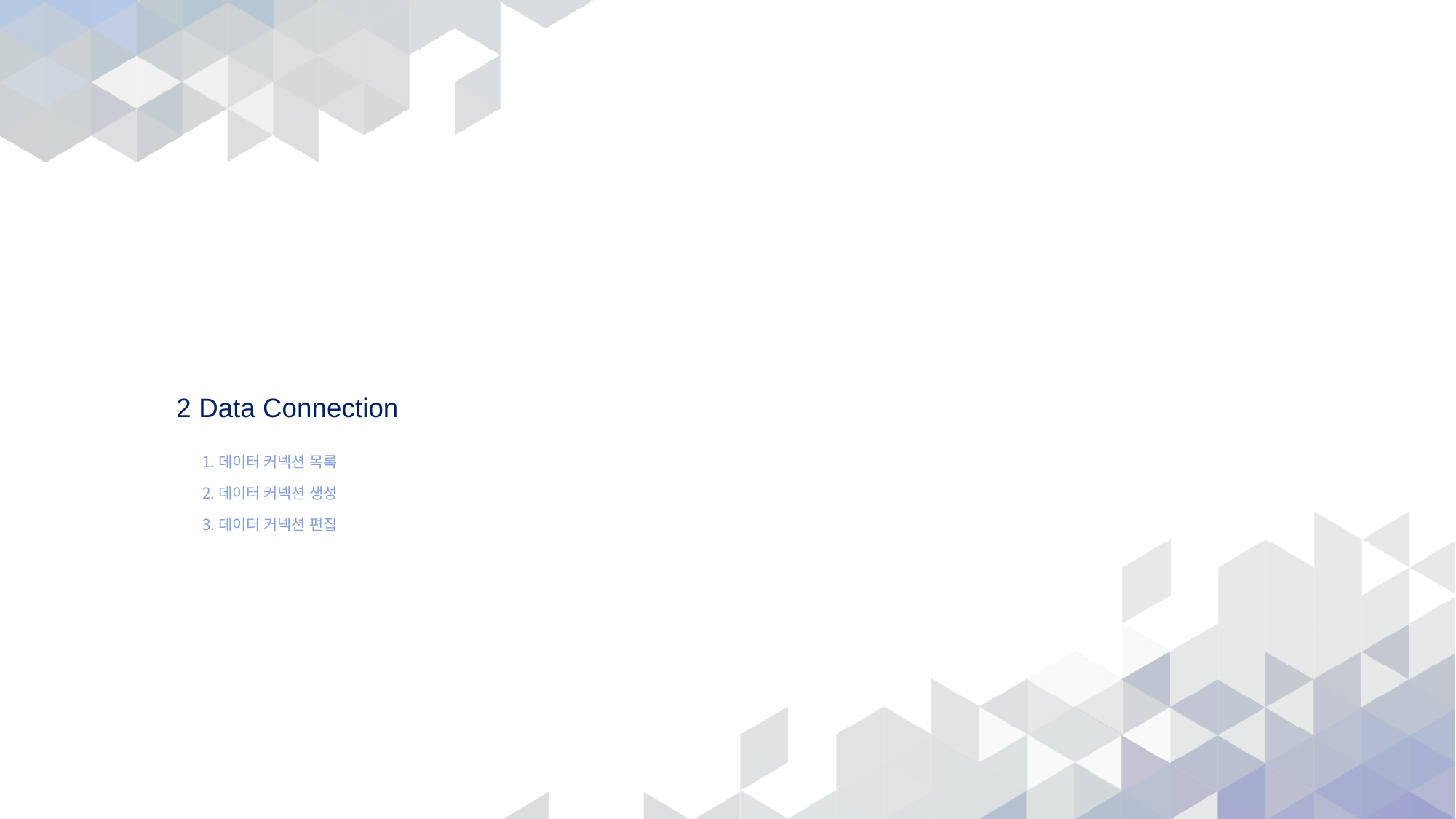

# 2 Data Connection
데이터 커넥션 목록
데이터 커넥션 생성
데이터 커넥션 편집